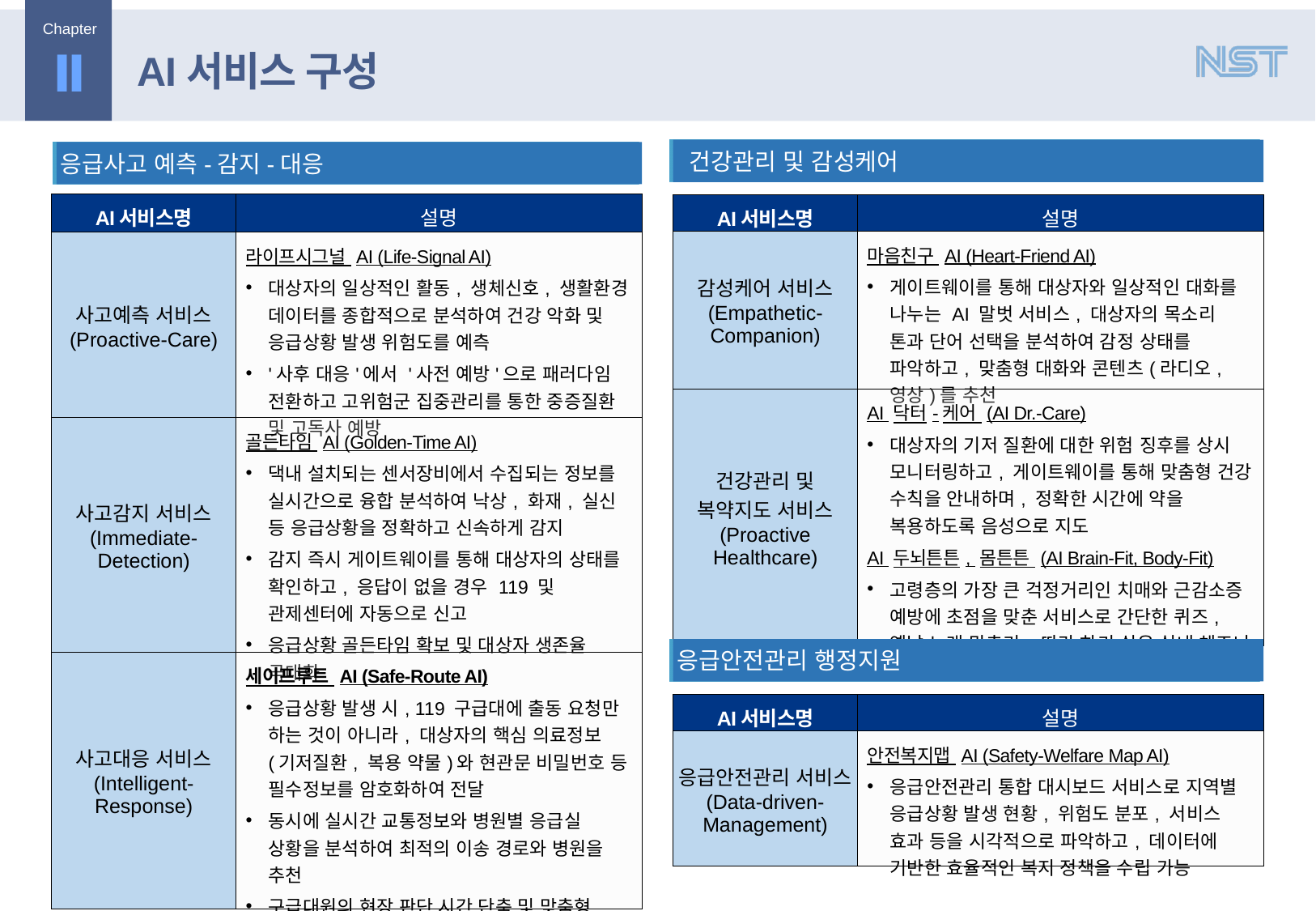

Ⅱ
AI서비스 구성
 건강관리 및 감성케어
응급사고 예측-감지-대응
| AI서비스명 | 설명 |
| --- | --- |
| 사고예측 서비스 (Proactive-Care) | 라이프시그널 AI (Life-Signal AI) 대상자의 일상적인 활동, 생체신호, 생활환경 데이터를 종합적으로 분석하여 건강 악화 및 응급상황 발생 위험도를 예측 '사후 대응'에서 '사전 예방'으로 패러다임 전환하고 고위험군 집중관리를 통한 중증질환 및 고독사 예방 |
| 사고감지 서비스 (Immediate-Detection) | 골든타임 AI (Golden-Time AI) 댁내 설치되는 센서장비에서 수집되는 정보를 실시간으로 융합 분석하여 낙상, 화재, 실신 등 응급상황을 정확하고 신속하게 감지 감지 즉시 게이트웨이를 통해 대상자의 상태를 확인하고, 응답이 없을 경우 119 및 관제센터에 자동으로 신고 응급상황 골든타임 확보 및 대상자 생존율 극대화 |
| 사고대응 서비스 (Intelligent-Response) | 세이프루트 AI (Safe-Route AI) 응급상황 발생 시, 119 구급대에 출동 요청만 하는 것이 아니라, 대상자의 핵심 의료정보(기저질환, 복용 약물)와 현관문 비밀번호 등 필수정보를 암호화하여 전달 동시에 실시간 교통정보와 병원별 응급실 상황을 분석하여 최적의 이송 경로와 병원을 추천 구급대원의 현장 판단 시간 단축 및 맞춤형 응급처치 가능 |
| AI서비스명 | 설명 |
| --- | --- |
| 감성케어 서비스 (Empathetic-Companion) | 마음친구 AI (Heart-Friend AI) 게이트웨이를 통해 대상자와 일상적인 대화를 나누는 AI 말벗 서비스, 대상자의 목소리 톤과 단어 선택을 분석하여 감정 상태를 파악하고, 맞춤형 대화와 콘텐츠(라디오, 영상)를 추천 |
| 건강관리 및 복약지도 서비스 (Proactive Healthcare) | AI 닥터-케어 (AI Dr.-Care) 대상자의 기저 질환에 대한 위험 징후를 상시 모니터링하고, 게이트웨이를 통해 맞춤형 건강 수칙을 안내하며, 정확한 시간에 약을 복용하도록 음성으로 지도 AI 두뇌튼튼, 몸튼튼 (AI Brain-Fit, Body-Fit) 고령층의 가장 큰 걱정거리인 치매와 근감소증 예방에 초점을 맞춘 서비스로 간단한 퀴즈, 옛날 노래 맞추기, 따라 하기 쉬운 실내 체조나 스트레칭 동작을 음성으로 코칭 |
응급안전관리 행정지원
| AI서비스명 | 설명 |
| --- | --- |
| 응급안전관리 서비스 (Data-driven-Management) | 안전복지맵 AI (Safety-Welfare Map AI) 응급안전관리 통합 대시보드 서비스로 지역별 응급상황 발생 현황, 위험도 분포, 서비스 효과 등을 시각적으로 파악하고, 데이터에 기반한 효율적인 복지 정책을 수립 가능 |